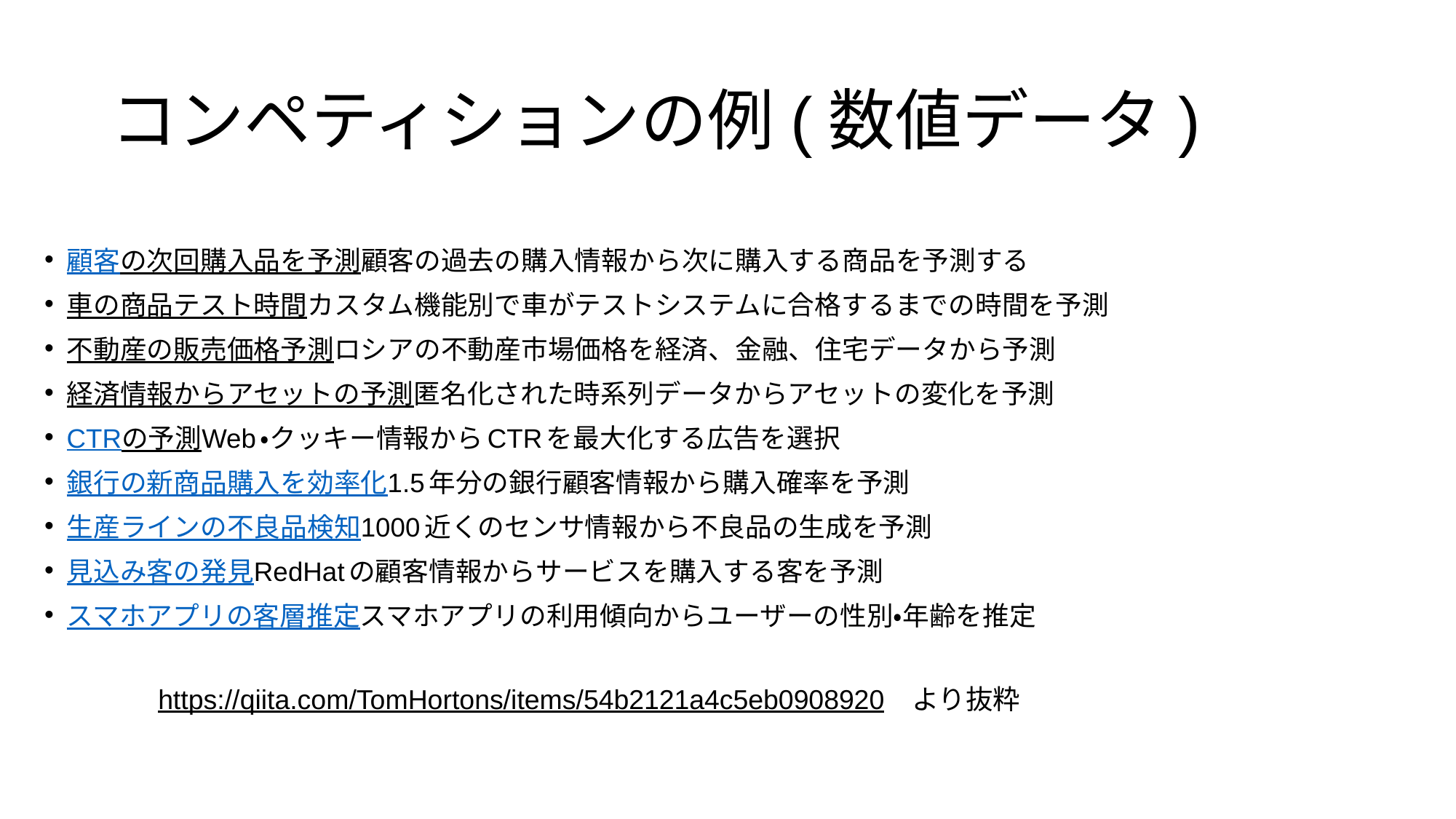

# コンペティションの例(数値データ)
顧客の次回購入品を予測顧客の過去の購入情報から次に購入する商品を予測する
車の商品テスト時間カスタム機能別で車がテストシステムに合格するまでの時間を予測
不動産の販売価格予測ロシアの不動産市場価格を経済、金融、住宅データから予測
経済情報からアセットの予測匿名化された時系列データからアセットの変化を予測
CTRの予測Web・クッキー情報からCTRを最大化する広告を選択
銀行の新商品購入を効率化1.5年分の銀行顧客情報から購入確率を予測
生産ラインの不良品検知1000近くのセンサ情報から不良品の生成を予測
見込み客の発見RedHatの顧客情報からサービスを購入する客を予測
スマホアプリの客層推定スマホアプリの利用傾向からユーザーの性別・年齢を推定
https://qiita.com/TomHortons/items/54b2121a4c5eb0908920　より抜粋